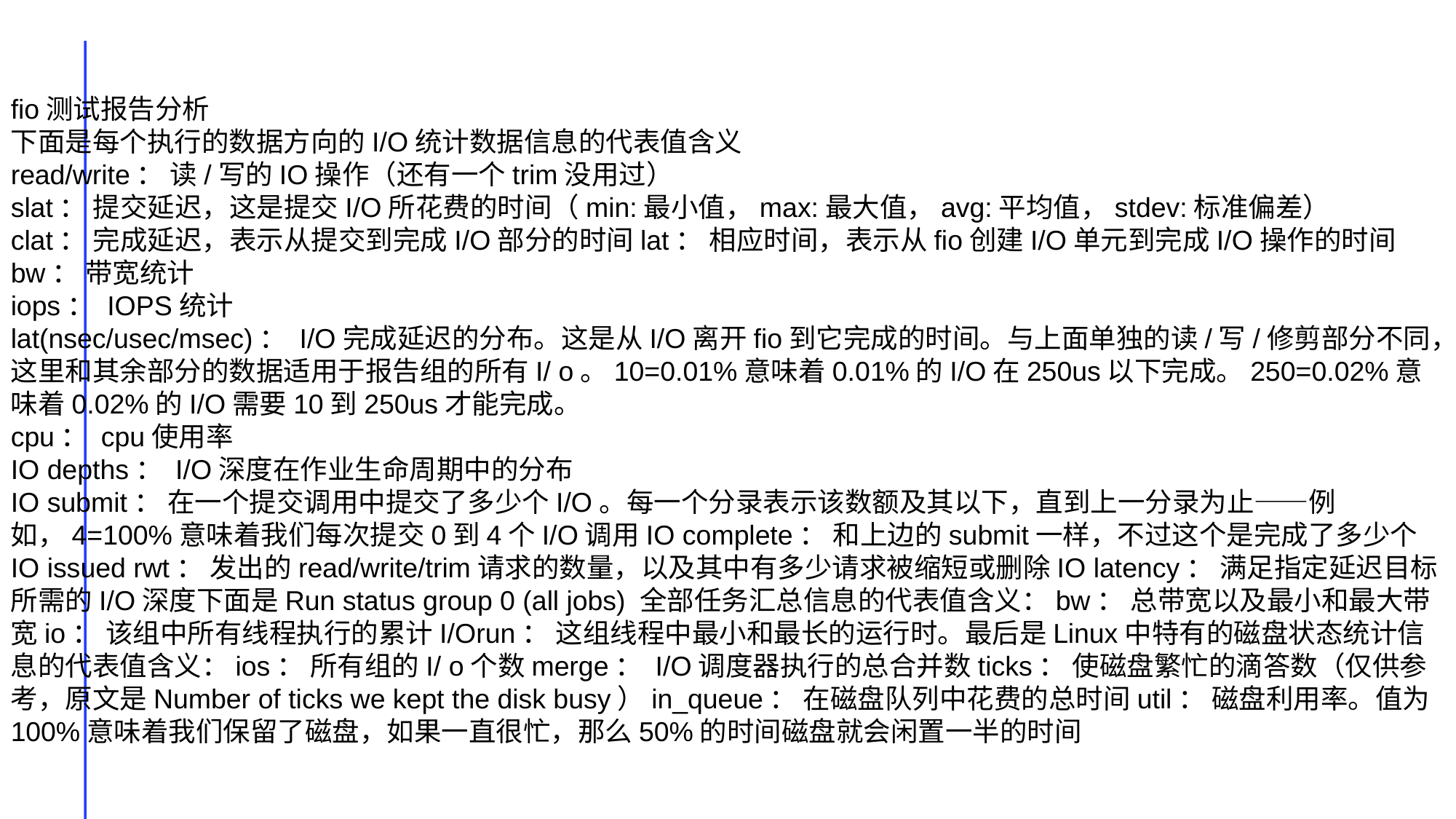

fio测试报告分析
下面是每个执行的数据方向的I/O统计数据信息的代表值含义
read/write： 读/写的IO操作（还有一个trim没用过）
slat： 提交延迟，这是提交I/O所花费的时间（min:最小值，max:最大值，avg:平均值，stdev:标准偏差）
clat： 完成延迟，表示从提交到完成I/O部分的时间lat： 相应时间，表示从fio创建I/O单元到完成I/O操作的时间
bw： 带宽统计
iops： IOPS统计
lat(nsec/usec/msec)： I/O完成延迟的分布。这是从I/O离开fio到它完成的时间。与上面单独的读/写/修剪部分不同，这里和其余部分的数据适用于报告组的所有I/ o。10=0.01%意味着0.01%的I/O在250us以下完成。250=0.02%意味着0.02%的I/O需要10到250us才能完成。
cpu： cpu使用率
IO depths： I/O深度在作业生命周期中的分布
IO submit： 在一个提交调用中提交了多少个I/O。每一个分录表示该数额及其以下，直到上一分录为止——例如，4=100%意味着我们每次提交0到4个I/O调用IO complete： 和上边的submit一样，不过这个是完成了多少个IO issued rwt： 发出的read/write/trim请求的数量，以及其中有多少请求被缩短或删除IO latency： 满足指定延迟目标所需的I/O深度下面是Run status group 0 (all jobs) 全部任务汇总信息的代表值含义：bw： 总带宽以及最小和最大带宽io： 该组中所有线程执行的累计I/Orun： 这组线程中最小和最长的运行时。最后是Linux中特有的磁盘状态统计信息的代表值含义：ios： 所有组的I/ o个数merge： I/O调度器执行的总合并数ticks： 使磁盘繁忙的滴答数（仅供参考，原文是Number of ticks we kept the disk busy）in_queue： 在磁盘队列中花费的总时间util： 磁盘利用率。值为100%意味着我们保留了磁盘，如果一直很忙，那么50%的时间磁盘就会闲置一半的时间